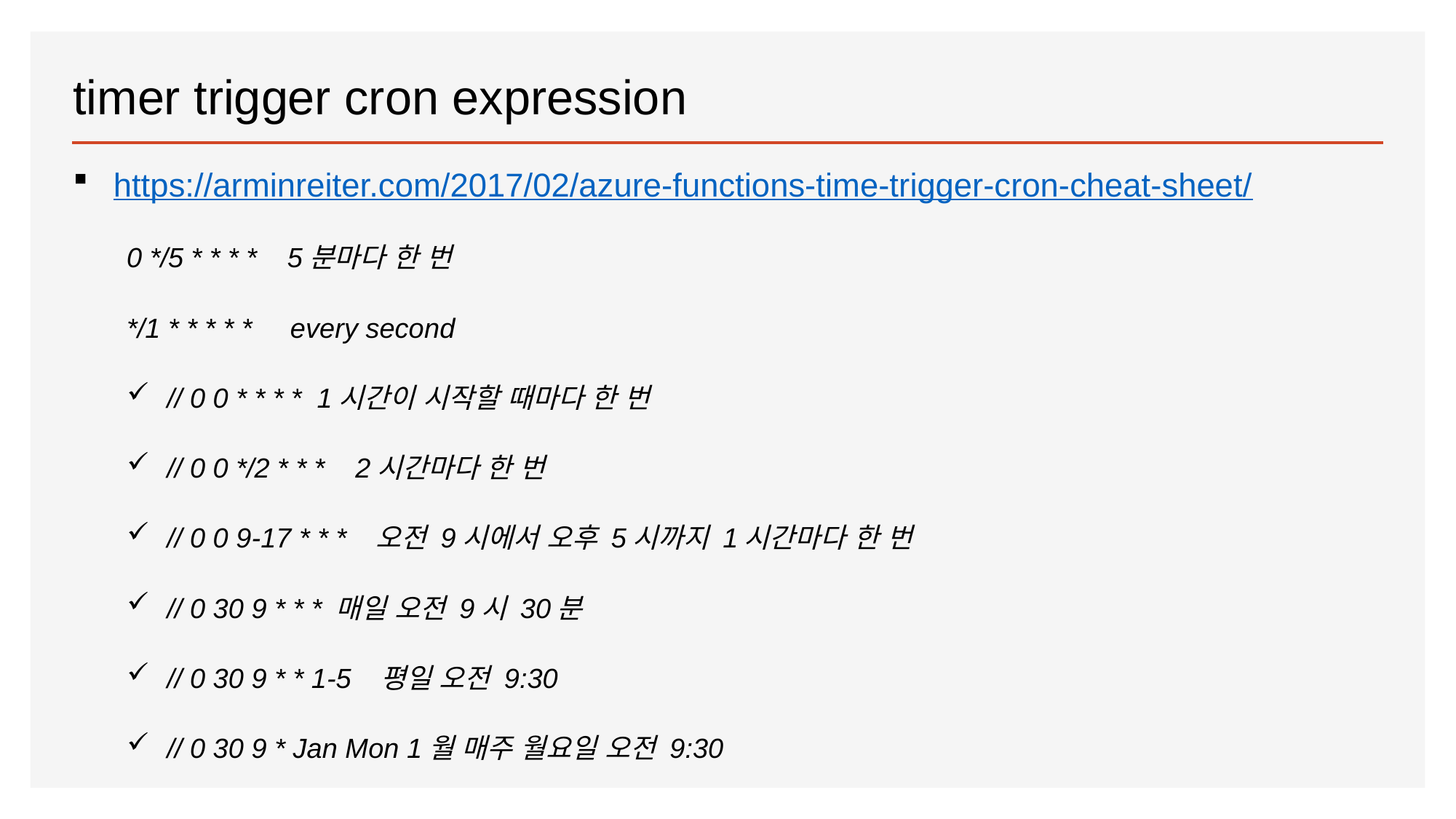

# timer trigger cron expression
https://arminreiter.com/2017/02/azure-functions-time-trigger-cron-cheat-sheet/
0 */5 * * * *    5분마다 한 번
*/1 * * * * *     every second
// 0 0 * * * *  1시간이 시작할 때마다 한 번
// 0 0 */2 * * *    2시간마다 한 번
// 0 0 9-17 * * *   오전 9시에서 오후 5시까지 1시간마다 한 번
// 0 30 9 * * * 매일 오전 9시 30분
// 0 30 9 * * 1-5   평일 오전 9:30
// 0 30 9 * Jan Mon 1월 매주 월요일 오전 9:30